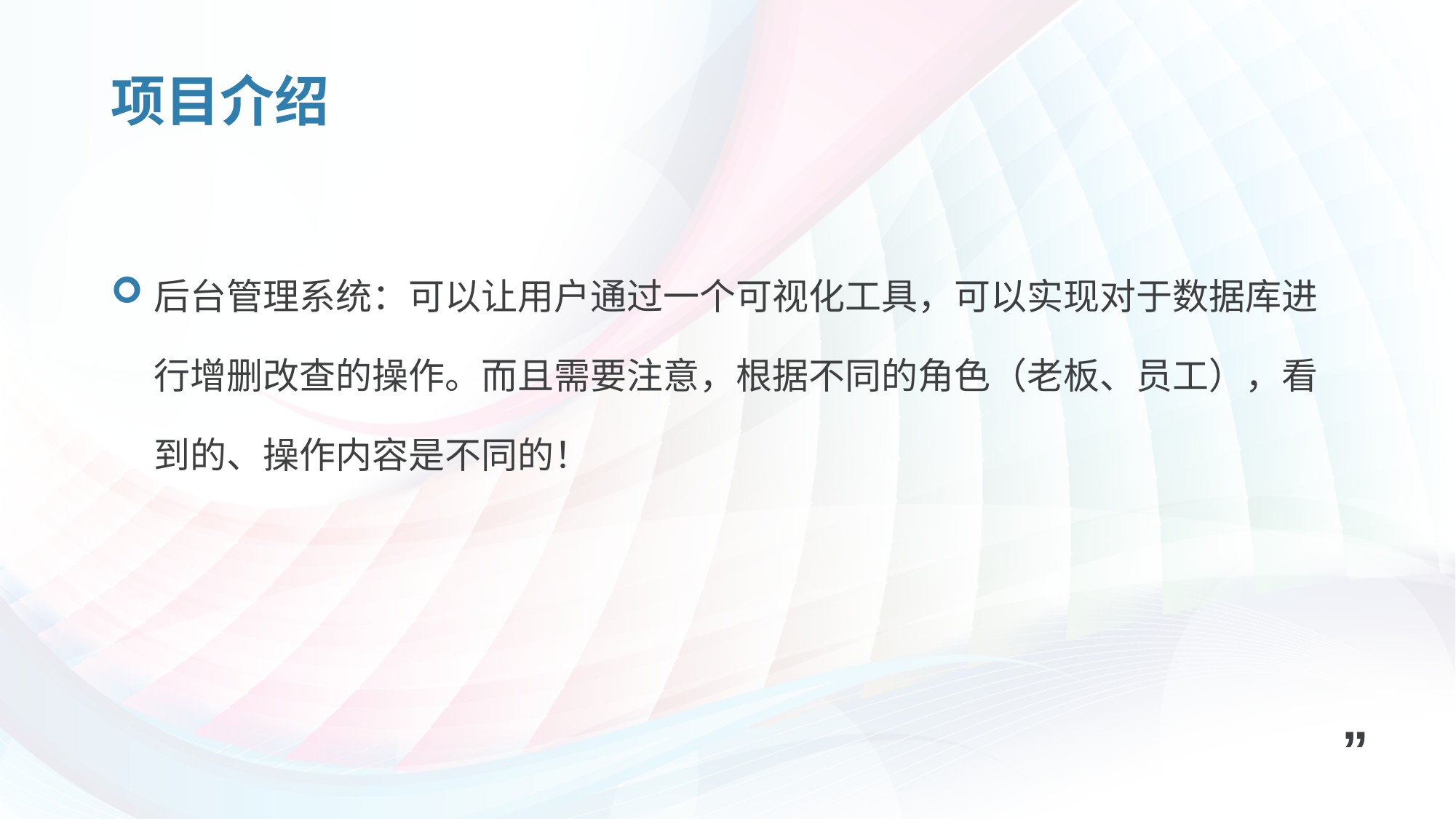

# 项目介绍

后台管理系统：可以让用户通过一个可视化工具，可以实现对于数据库进行增删改查的操作。而且需要注意，根据不同的角色（老板、员工），看到的、操作内容是不同的！
”